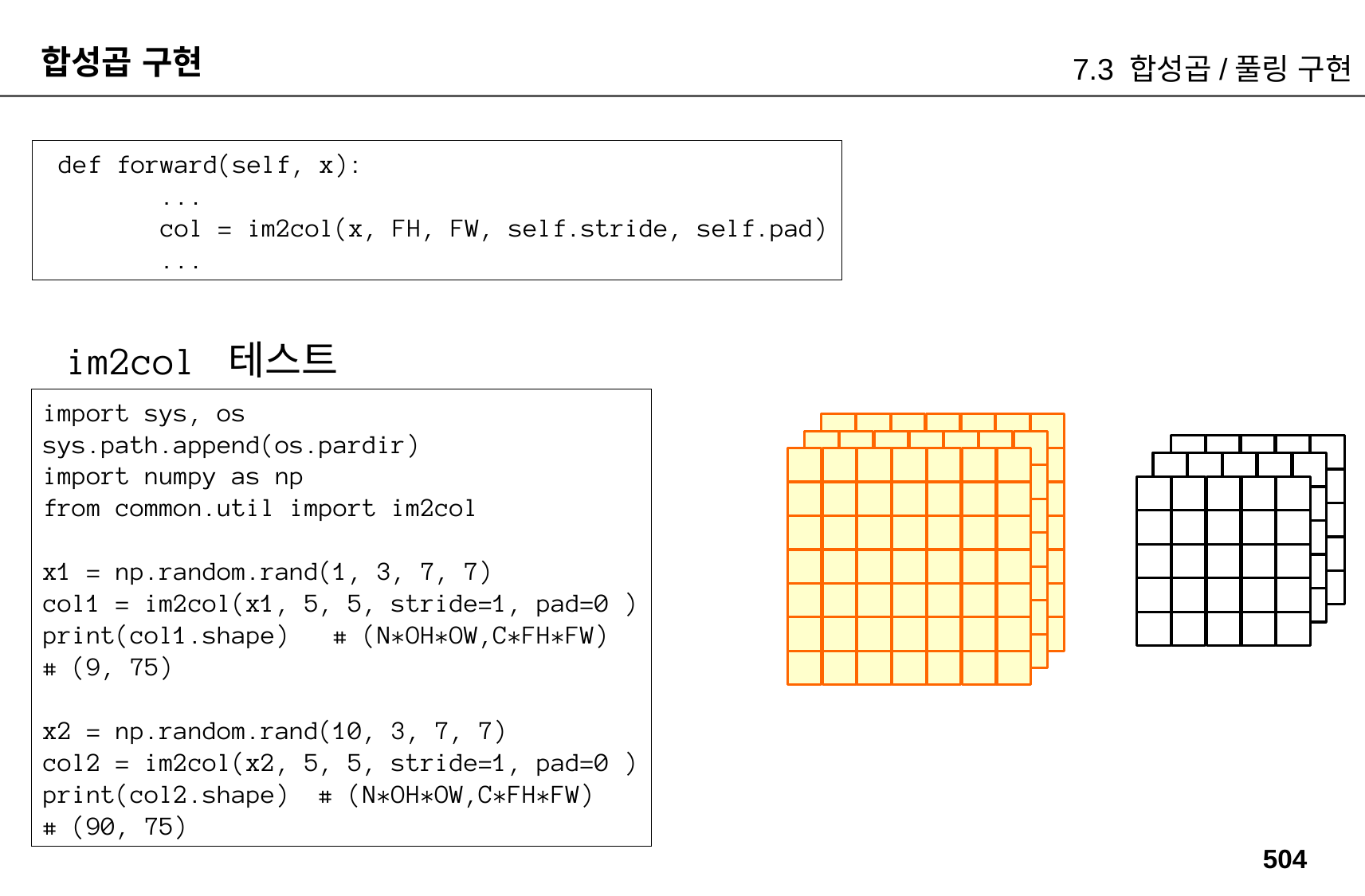

합성곱 구현
7.3 합성곱/풀링 구현
 def forward(self, x):
        ...
        col = im2col(x, FH, FW, self.stride, self.pad)
        ...
im2col 테스트
import sys, os
sys.path.append(os.pardir)
import numpy as np
from common.util import im2col

x1 = np.random.rand(1, 3, 7, 7)
col1 = im2col(x1, 5, 5, stride=1, pad=0 )
print(col1.shape)   # (N*OH*OW,C*FH*FW)
# (9, 75)

x2 = np.random.rand(10, 3, 7, 7)
col2 = im2col(x2, 5, 5, stride=1, pad=0 )
print(col2.shape)  # (N*OH*OW,C*FH*FW)
# (90, 75)